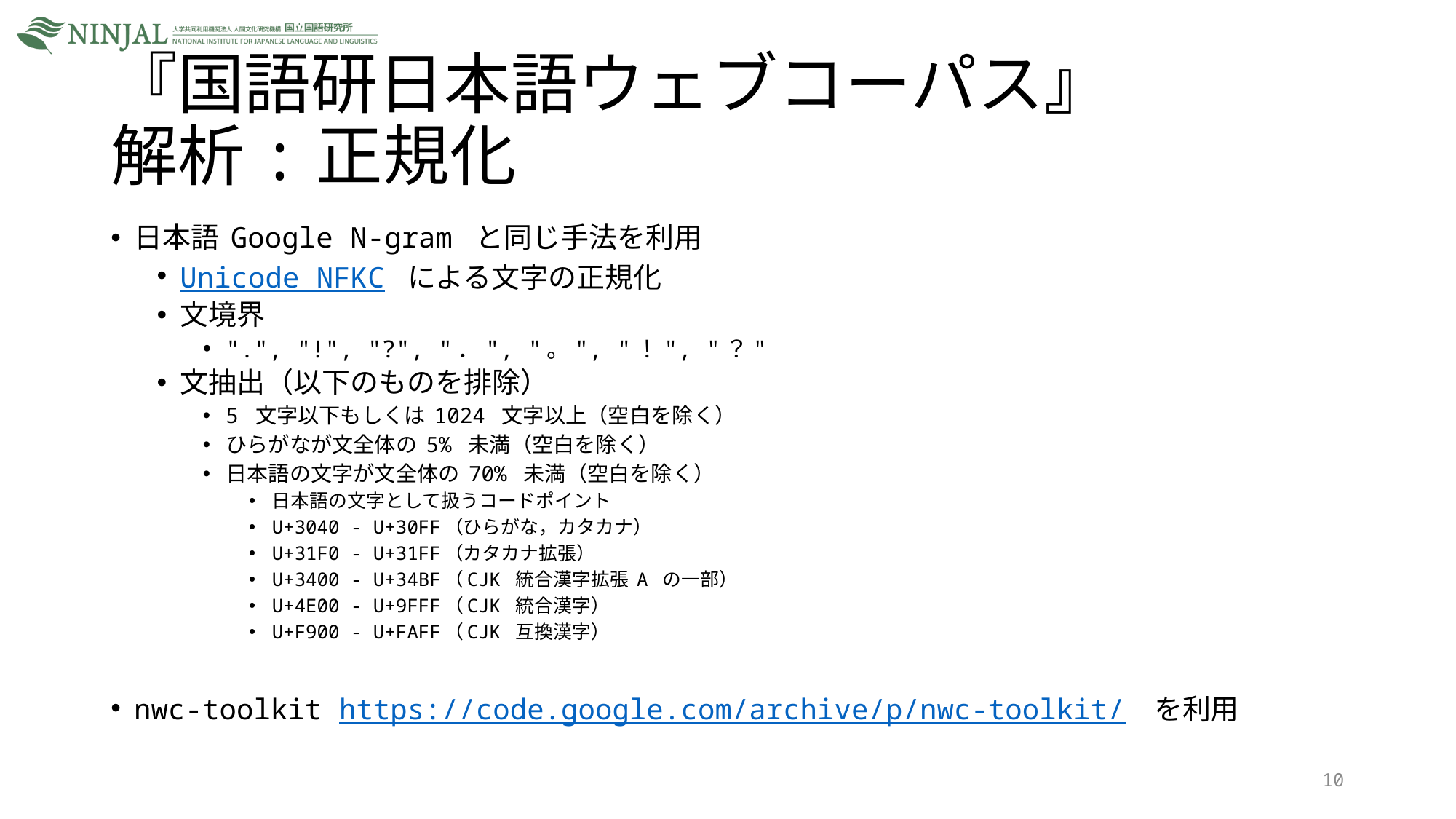

# 『国語研日本語ウェブコーパス』 解析:正規化
日本語 Google N-gram と同じ手法を利用
Unicode NFKC による文字の正規化
文境界
".", "!", "?", "．", "。", "！", "？"
文抽出（以下のものを排除）
5 文字以下もしくは 1024 文字以上（空白を除く）
ひらがなが文全体の 5% 未満（空白を除く）
日本語の文字が文全体の 70% 未満（空白を除く）
日本語の文字として扱うコードポイント
U+3040 - U+30FF（ひらがな，カタカナ）
U+31F0 - U+31FF（カタカナ拡張）
U+3400 - U+34BF（CJK 統合漢字拡張 A の一部）
U+4E00 - U+9FFF（CJK 統合漢字）
U+F900 - U+FAFF（CJK 互換漢字）

nwc-toolkit https://code.google.com/archive/p/nwc-toolkit/　を利用

10